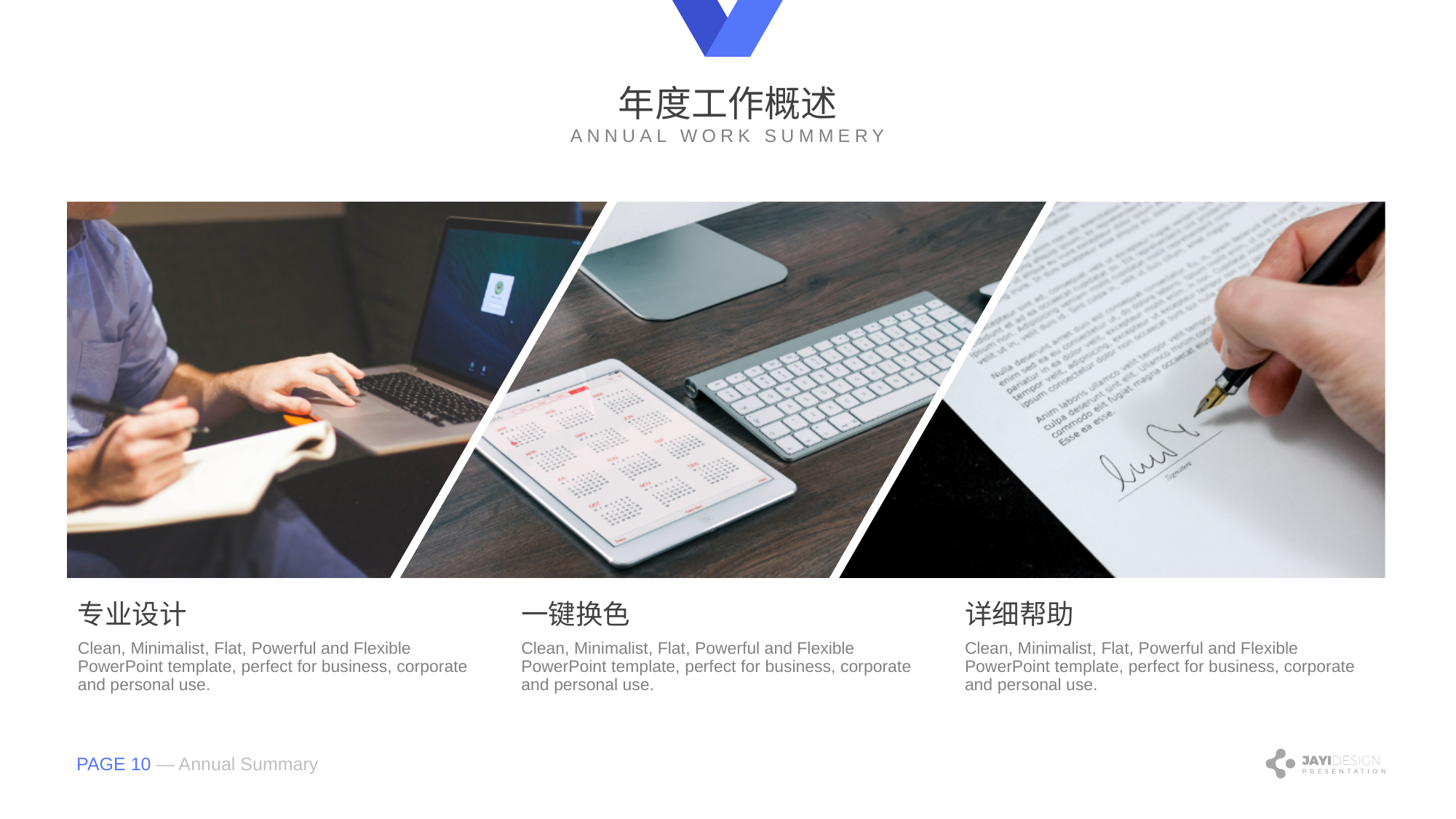

年度工作概述
ANNUAL WORK SUMMERY

e7d195523061f1c0cef09ac28eaae964ec9988a5cce77c8b8C1E4685C6E6B40CD7615480512384A61EE159C6FE0045D14B61E85D0A95589D558B81FFC809322ACC20DC2254D928200A3EA0841B8B1814961BE795024DFDEF45878460D5EEC04B3DB4C246007153409DEDE37CA726A66AF19B77CE744E11CADCFB09B3408DEC1F688348922E38CCEE
专业设计
Clean, Minimalist, Flat, Powerful and Flexible PowerPoint template, perfect for business, corporate and personal use.
一键换色
Clean, Minimalist, Flat, Powerful and Flexible PowerPoint template, perfect for business, corporate and personal use.
详细帮助
Clean, Minimalist, Flat, Powerful and Flexible PowerPoint template, perfect for business, corporate and personal use.